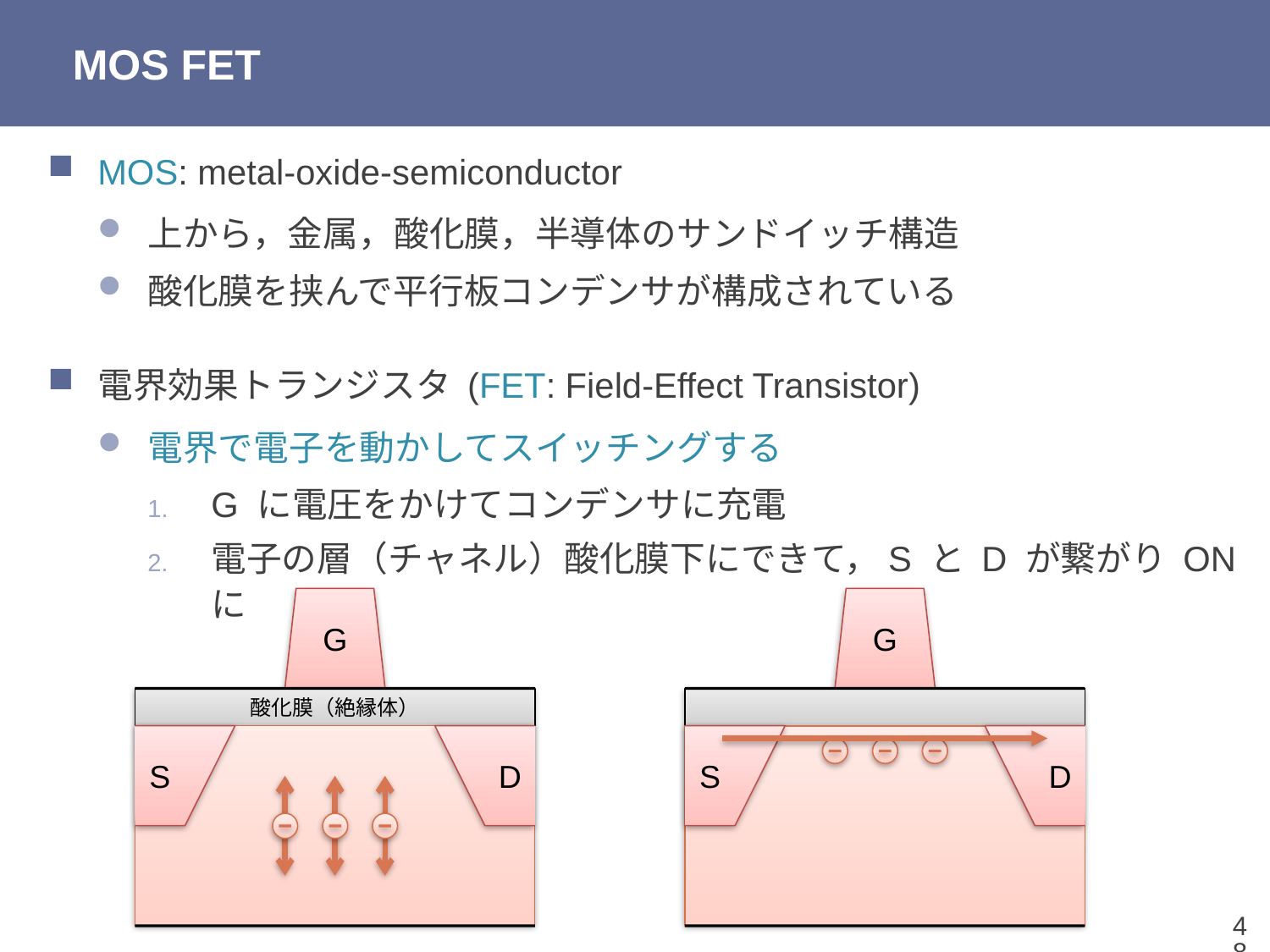

# MOS FET
MOS: metal-oxide-semiconductor
上から，金属，酸化膜，半導体のサンドイッチ構造
酸化膜を挟んで平行板コンデンサが構成されている
電界効果トランジスタ (FET: Field-Effect Transistor)
電界で電子を動かしてスイッチングする
G に電圧をかけてコンデンサに充電
電子の層（チャネル）酸化膜下にできて，S と D が繋がり ON に

G
G
酸化膜（絶縁体）

S
D
S
D

48